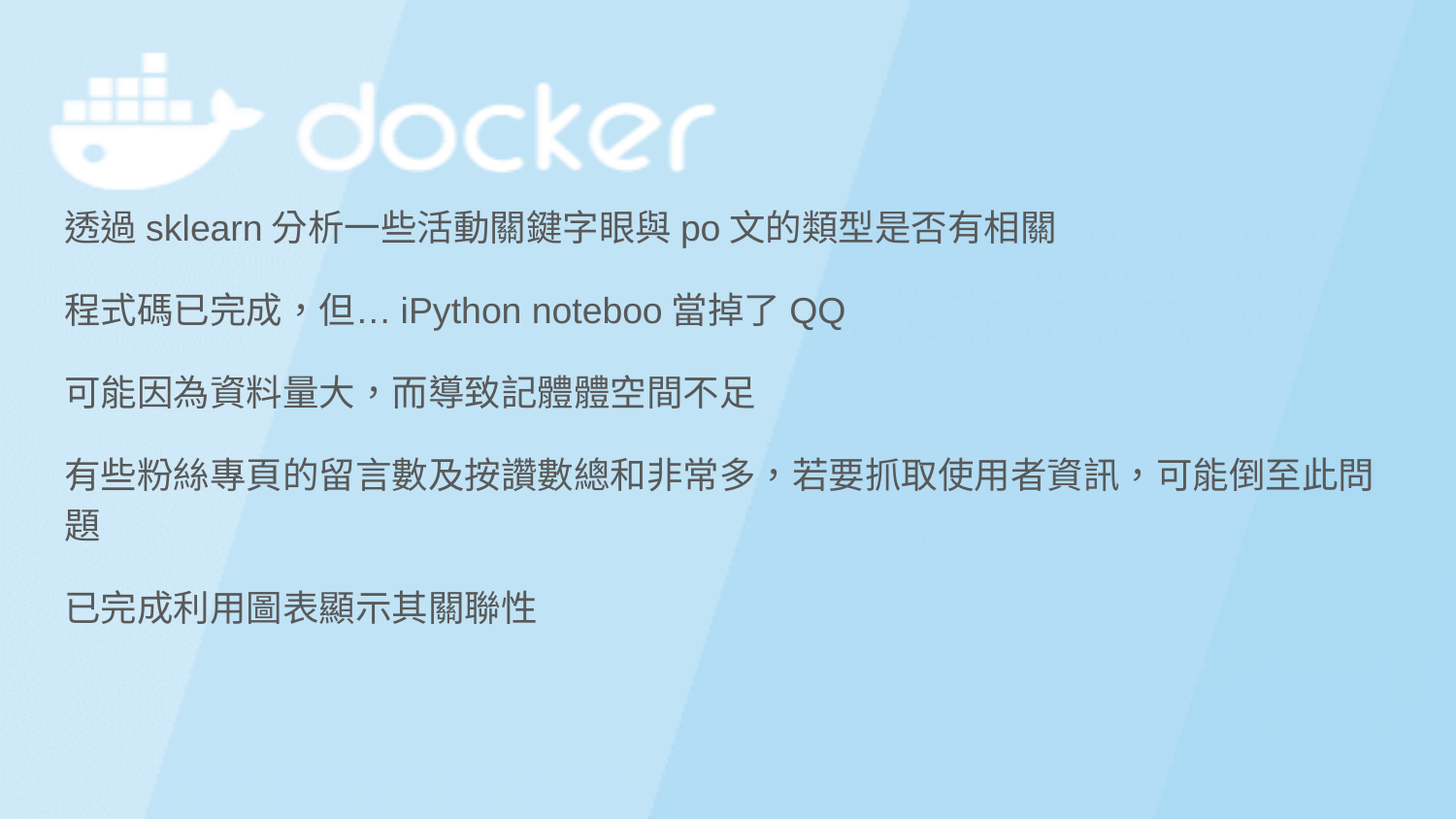

#
透過sklearn分析一些活動關鍵字眼與po文的類型是否有相關
程式碼已完成，但…iPython noteboo當掉了QQ
可能因為資料量大，而導致記體體空間不足
有些粉絲專頁的留言數及按讚數總和非常多，若要抓取使用者資訊，可能倒至此問題
已完成利用圖表顯示其關聯性